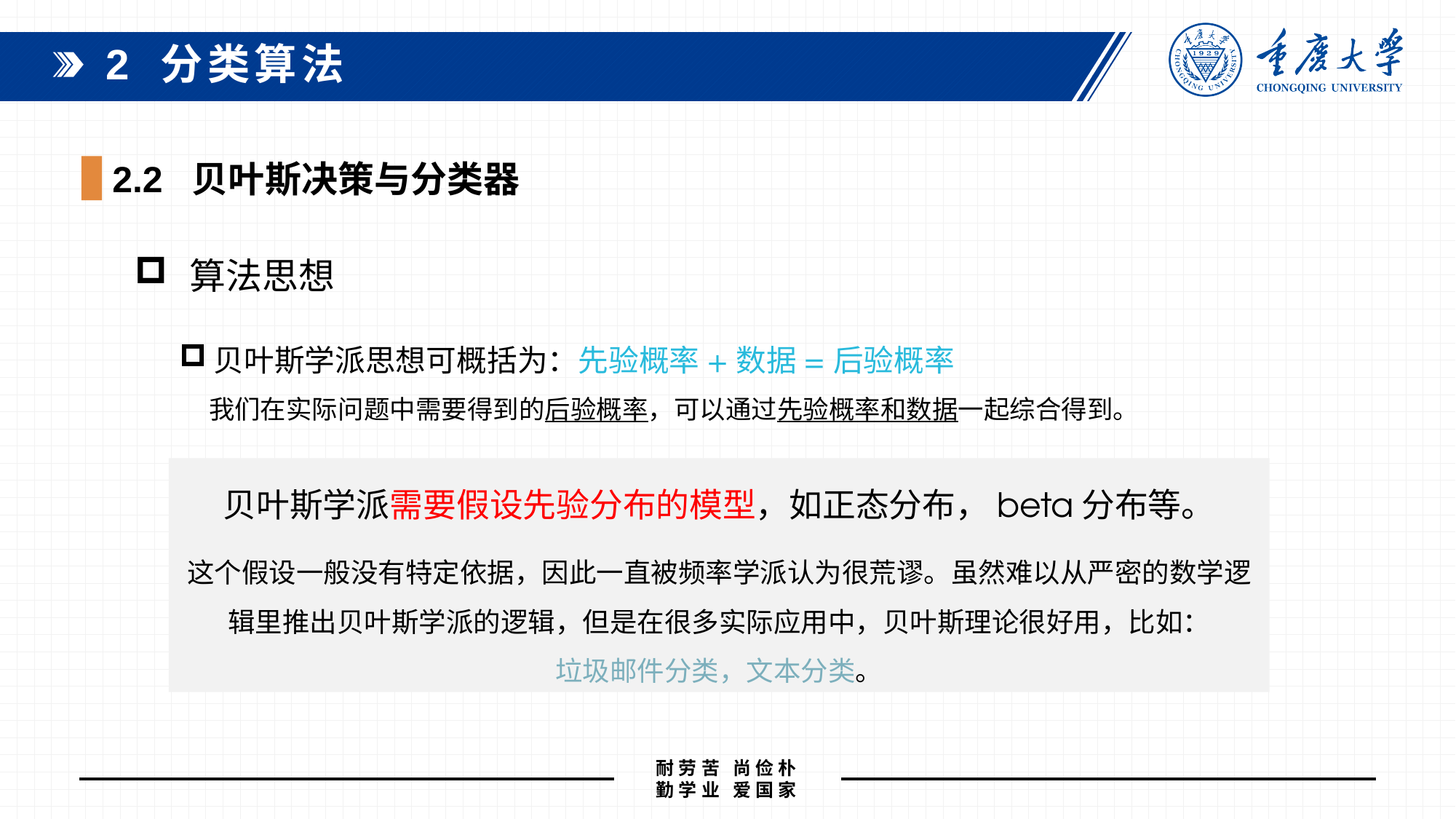

2 分类算法
2.2  贝叶斯决策与分类器
算法思想
贝叶斯学派思想可概括为：先验概率+数据=后验概率
    我们在实际问题中需要得到的后验概率，可以通过先验概率和数据一起综合得到。
贝叶斯学派需要假设先验分布的模型，如正态分布，beta分布等。

这个假设一般没有特定依据，因此一直被频率学派认为很荒谬。虽然难以从严密的数学逻辑里推出贝叶斯学派的逻辑，但是在很多实际应用中，贝叶斯理论很好用，比如：
垃圾邮件分类，文本分类。